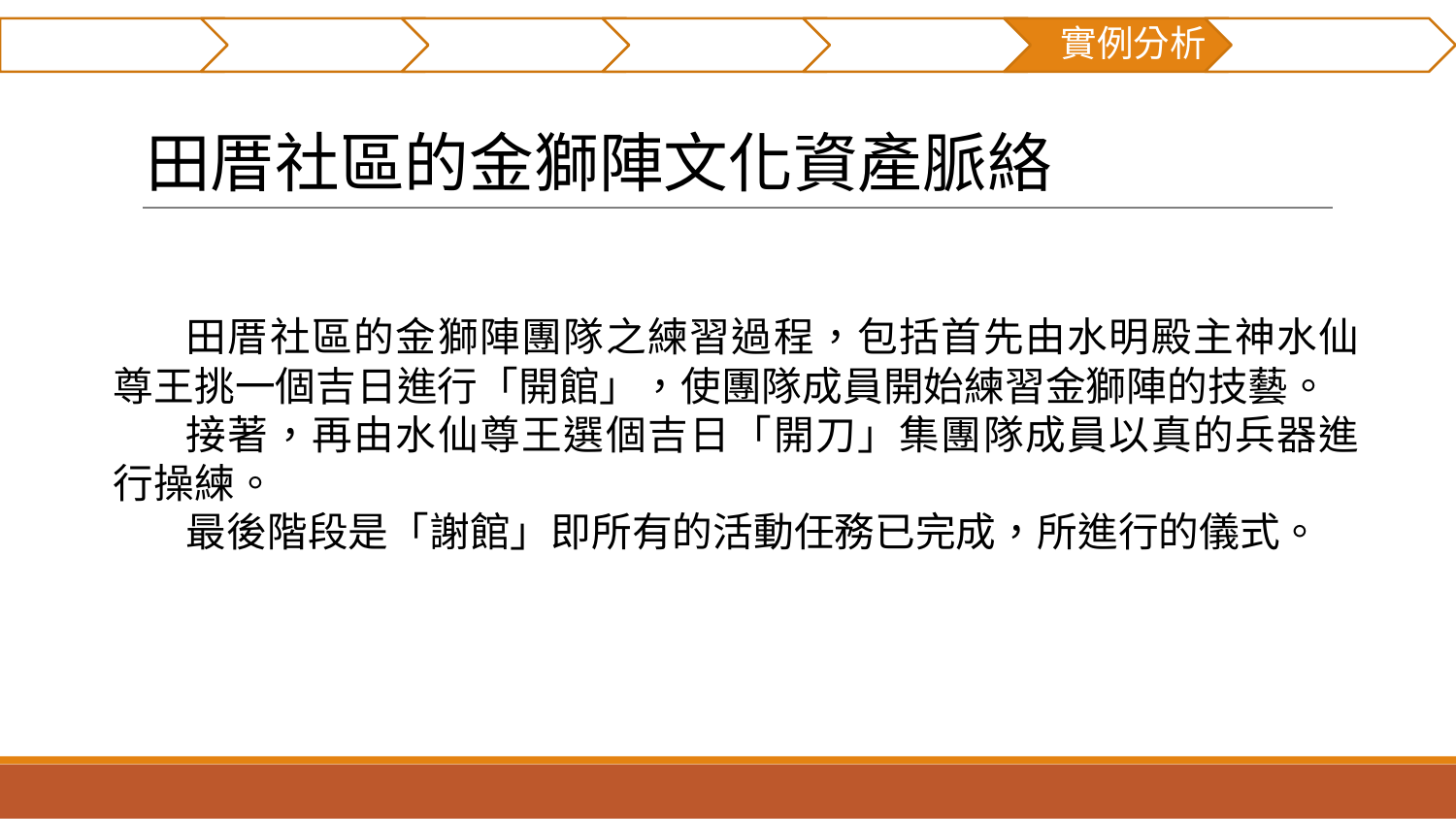

摘要

研究貢獻

前言

文獻回顧

研究方法

實例分析

結論與建議
# 田厝社區的金獅陣文化資產脈絡

田厝社區的金獅陣團隊之練習過程，包括首先由水明殿主神水仙尊王挑一個吉日進行「開館」，使團隊成員開始練習金獅陣的技藝。
接著，再由水仙尊王選個吉日「開刀」集團隊成員以真的兵器進行操練。
最後階段是「謝館」即所有的活動任務已完成，所進行的儀式。